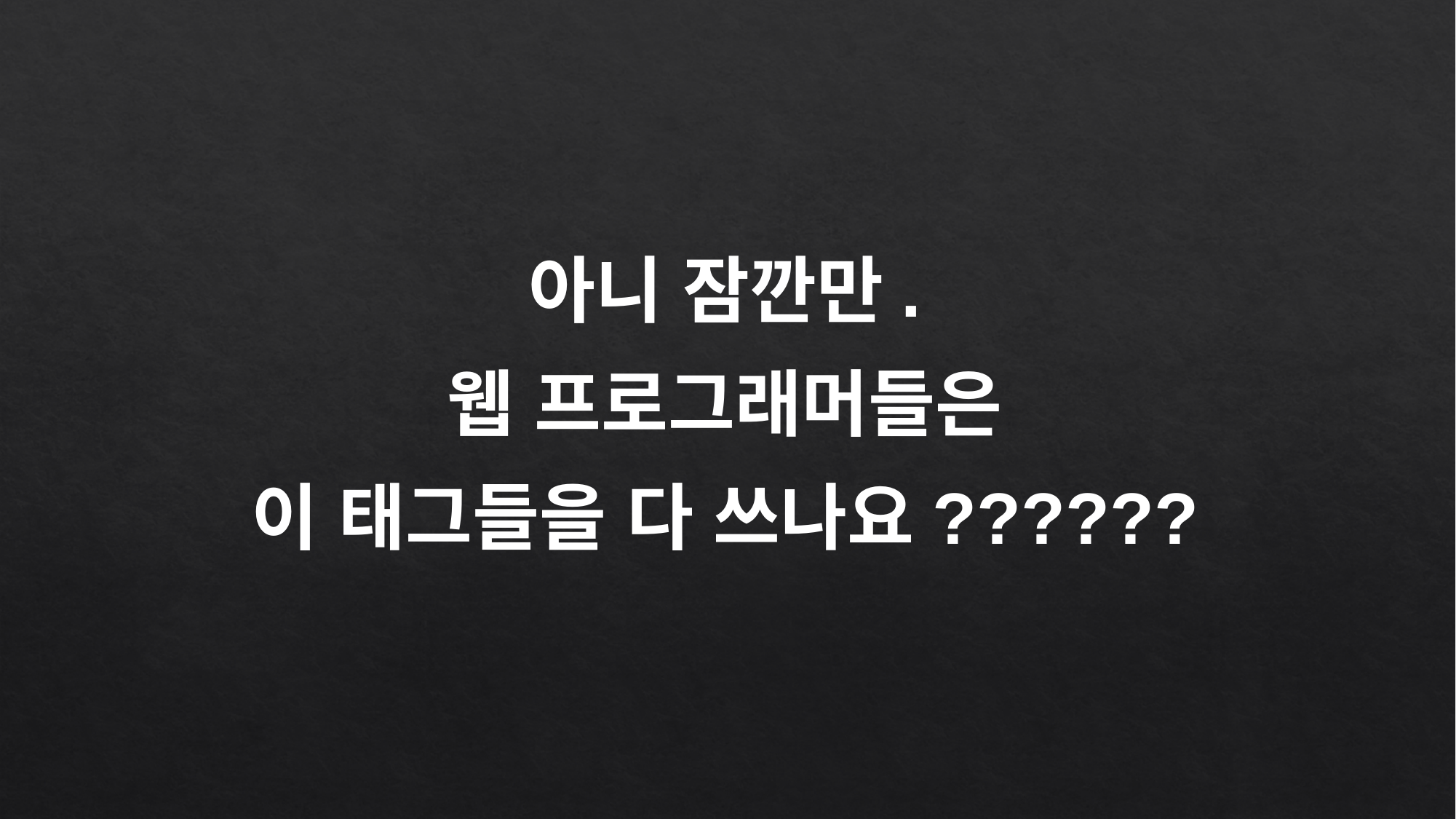

아니 잠깐만.
웹 프로그래머들은
이 태그들을 다 쓰나요??????